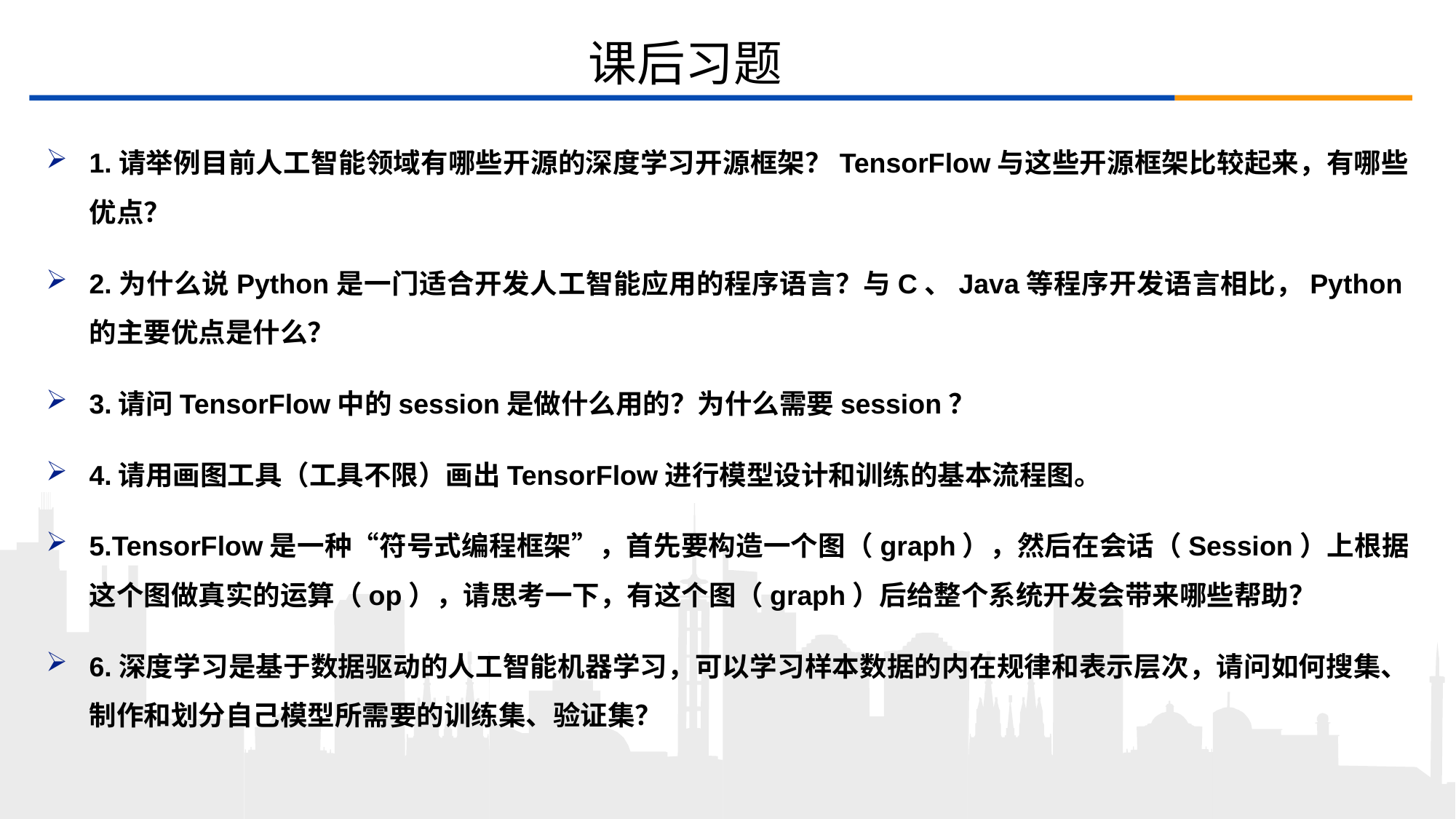

# 课后习题
1.请举例目前人工智能领域有哪些开源的深度学习开源框架？TensorFlow与这些开源框架比较起来，有哪些优点？
2.为什么说Python是一门适合开发人工智能应用的程序语言？与C、Java等程序开发语言相比，Python的主要优点是什么？
3.请问TensorFlow中的session是做什么用的？为什么需要session？
4.请用画图工具（工具不限）画出TensorFlow进行模型设计和训练的基本流程图。
5.TensorFlow是一种“符号式编程框架”，首先要构造一个图（graph），然后在会话（Session）上根据这个图做真实的运算（op），请思考一下，有这个图（graph）后给整个系统开发会带来哪些帮助？
6.深度学习是基于数据驱动的人工智能机器学习，可以学习样本数据的内在规律和表示层次，请问如何搜集、制作和划分自己模型所需要的训练集、验证集？